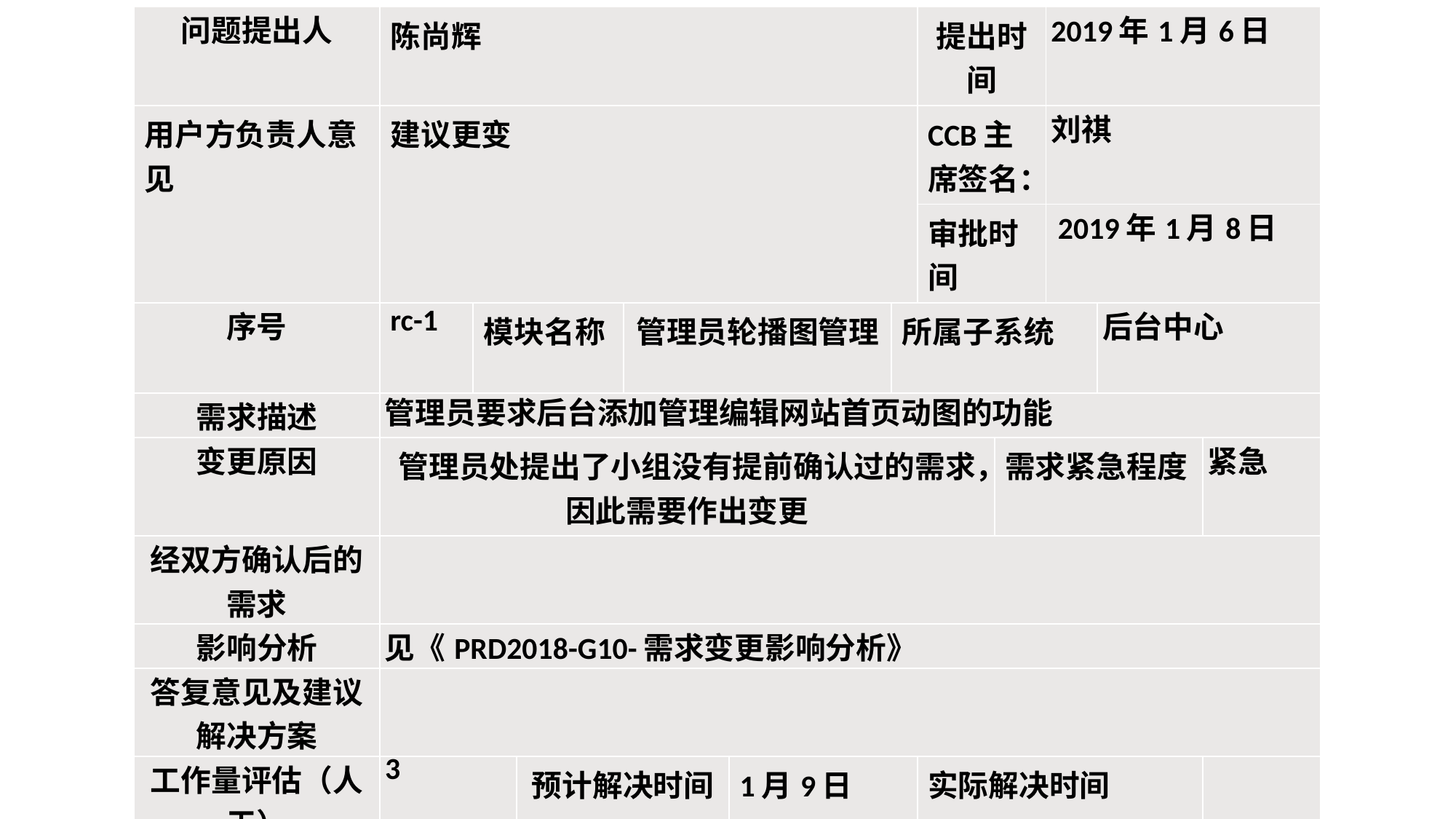

| 问题提出人 | 陈尚辉 |  |  |  |  |  |  |  | 提出时间 |  | 2019年1月6日 |  |  |
| --- | --- | --- | --- | --- | --- | --- | --- | --- | --- | --- | --- | --- | --- |
| 用户方负责人意见 | 建议更变 |  |  |  |  |  |  |  | CCB主席签名： |  | 刘祺 |  |  |
|  |  |  |  |  |  |  |  |  | 审批时间 |  | 2019年1月8日 |  |  |
| 序号 | rc-1 | 模块名称 |  |  | 管理员轮播图管理 |  |  | 所属子系统 |  |  |  | 后台中心 |  |
| 需求描述 | 管理员要求后台添加管理编辑网站首页动图的功能 |  |  |  |  |  |  |  |  |  |  |  |  |
| 变更原因 | 管理员处提出了小组没有提前确认过的需求，因此需要作出变更 |  |  |  |  |  |  |  |  | 需求紧急程度 |  | 紧急 | 紧急 |
| 经双方确认后的需求 |  |  |  |  |  |  |  |  |  |  |  |  |  |
| 影响分析 | 见《PRD2018-G10-需求变更影响分析》 |  |  |  |  |  |  |  |  |  |  |  |  |
| 答复意见及建议解决方案 |  |  |  |  |  |  |  |  |  |  |  |  |  |
| 工作量评估（人天） | 3 |  | 预计解决时间 |  |  | 1月9日 |  |  | 实际解决时间 |  |  |  |  |
| 审核人： |  |  |  | 需求确认人： |  |  |  | 需求确认时间： |  |  |  |  |  |
CCB章程-批准签字